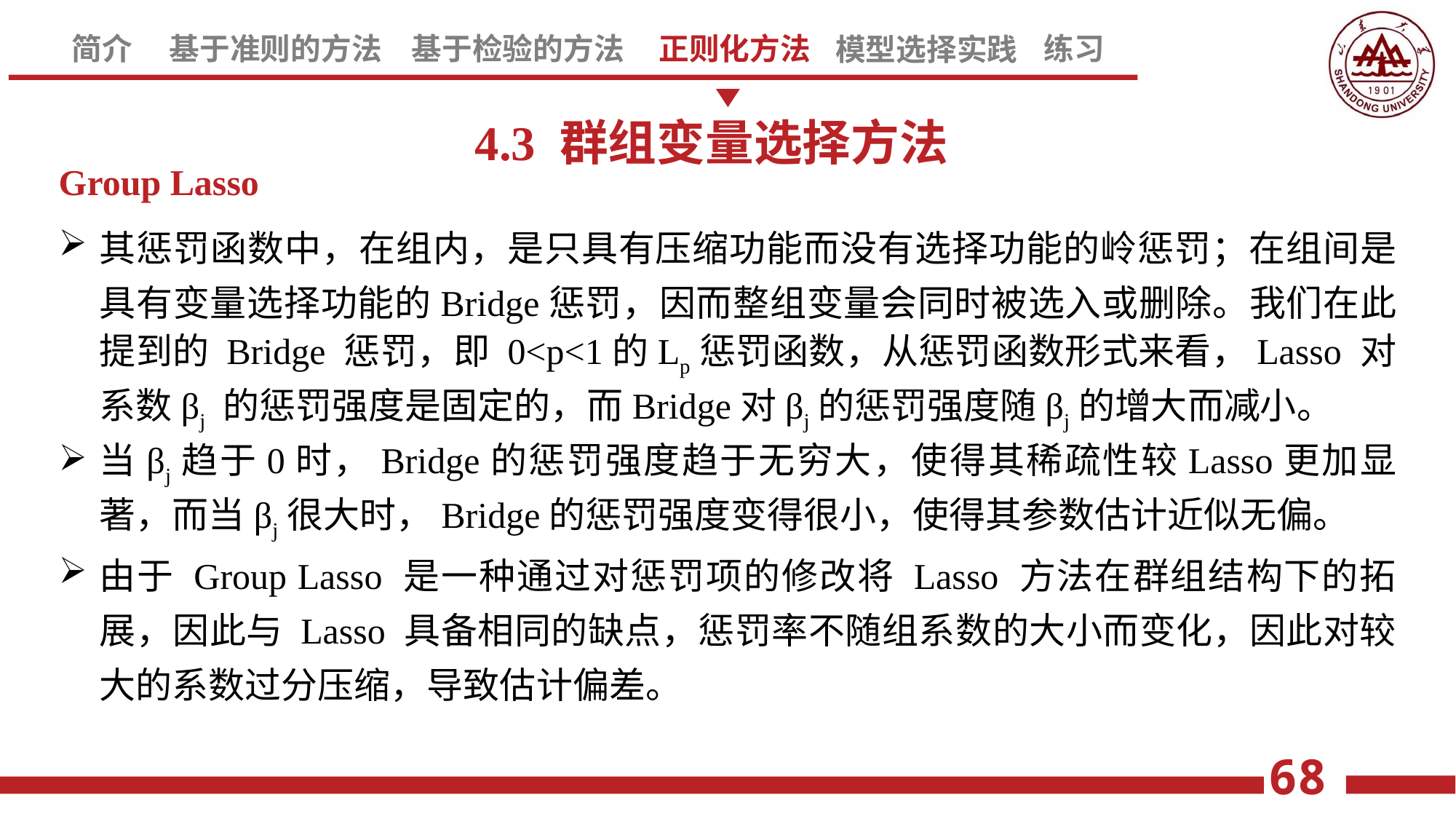

4.3 群组变量选择方法
Group Lasso
其惩罚函数中，在组内，是只具有压缩功能而没有选择功能的岭惩罚；在组间是具有变量选择功能的Bridge惩罚，因而整组变量会同时被选入或删除。我们在此提到的 Bridge 惩罚，即 0<p<1的Lp惩罚函数，从惩罚函数形式来看，Lasso 对系数βj 的惩罚强度是固定的，而Bridge对βj的惩罚强度随βj的增大而减小。
当βj趋于0时，Bridge的惩罚强度趋于无穷大，使得其稀疏性较Lasso更加显著，而当βj很大时，Bridge的惩罚强度变得很小，使得其参数估计近似无偏。
由于 Group Lasso 是一种通过对惩罚项的修改将 Lasso 方法在群组结构下的拓展，因此与 Lasso 具备相同的缺点，惩罚率不随组系数的大小而变化，因此对较大的系数过分压缩，导致估计偏差。